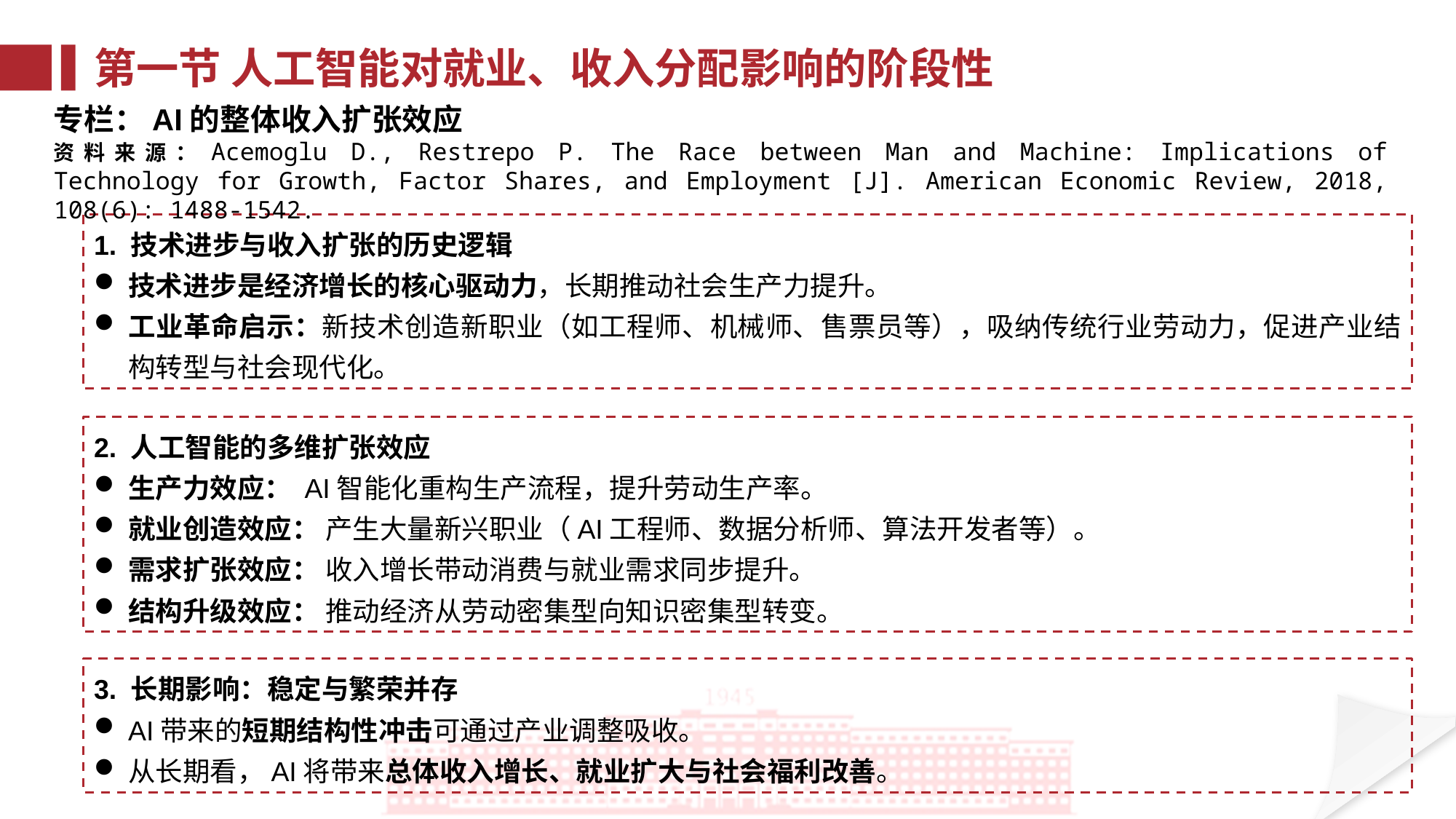

第一节 人工智能对就业、收入分配影响的阶段性
专栏：AI的整体收入扩张效应
资料来源：Acemoglu D., Restrepo P. The Race between Man and Machine: Implications of Technology for Growth, Factor Shares, and Employment [J]. American Economic Review, 2018, 108(6): 1488-1542.
1. 技术进步与收入扩张的历史逻辑
技术进步是经济增长的核心驱动力，长期推动社会生产力提升。
工业革命启示：新技术创造新职业（如工程师、机械师、售票员等），吸纳传统行业劳动力，促进产业结构转型与社会现代化。
2. 人工智能的多维扩张效应
生产力效应： AI智能化重构生产流程，提升劳动生产率。
就业创造效应： 产生大量新兴职业（AI工程师、数据分析师、算法开发者等）。
需求扩张效应： 收入增长带动消费与就业需求同步提升。
结构升级效应： 推动经济从劳动密集型向知识密集型转变。
3. 长期影响：稳定与繁荣并存
AI带来的短期结构性冲击可通过产业调整吸收。
从长期看，AI将带来总体收入增长、就业扩大与社会福利改善。